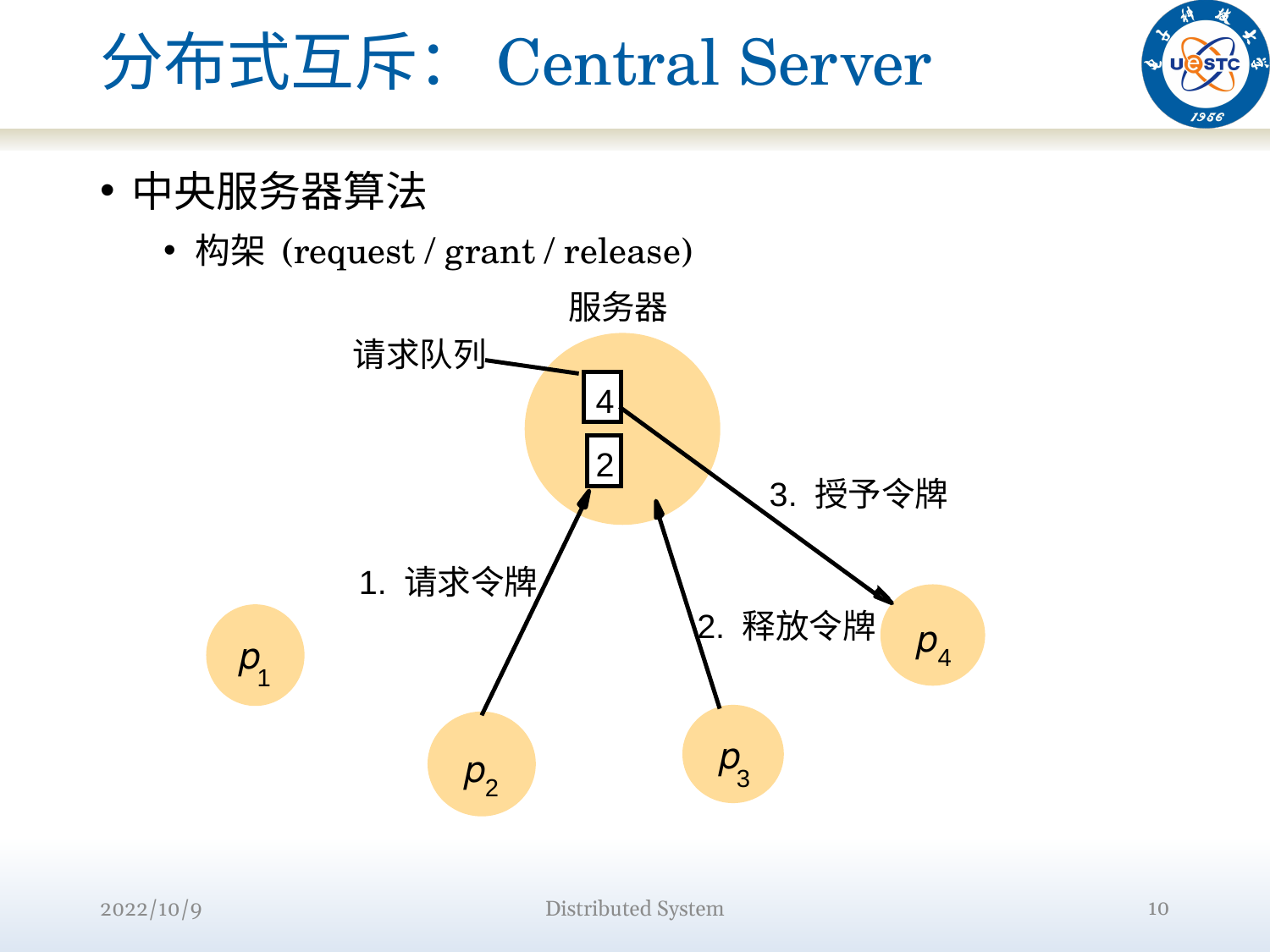

# 分布式互斥：Central Server
中央服务器算法
构架 (request / grant / release)

服务器

请求队列

4

2
3. 授予令牌

1. 请求令牌

2. 释放令牌

p
p
4
1

p
p
3
2
2022/10/9
Distributed System
10